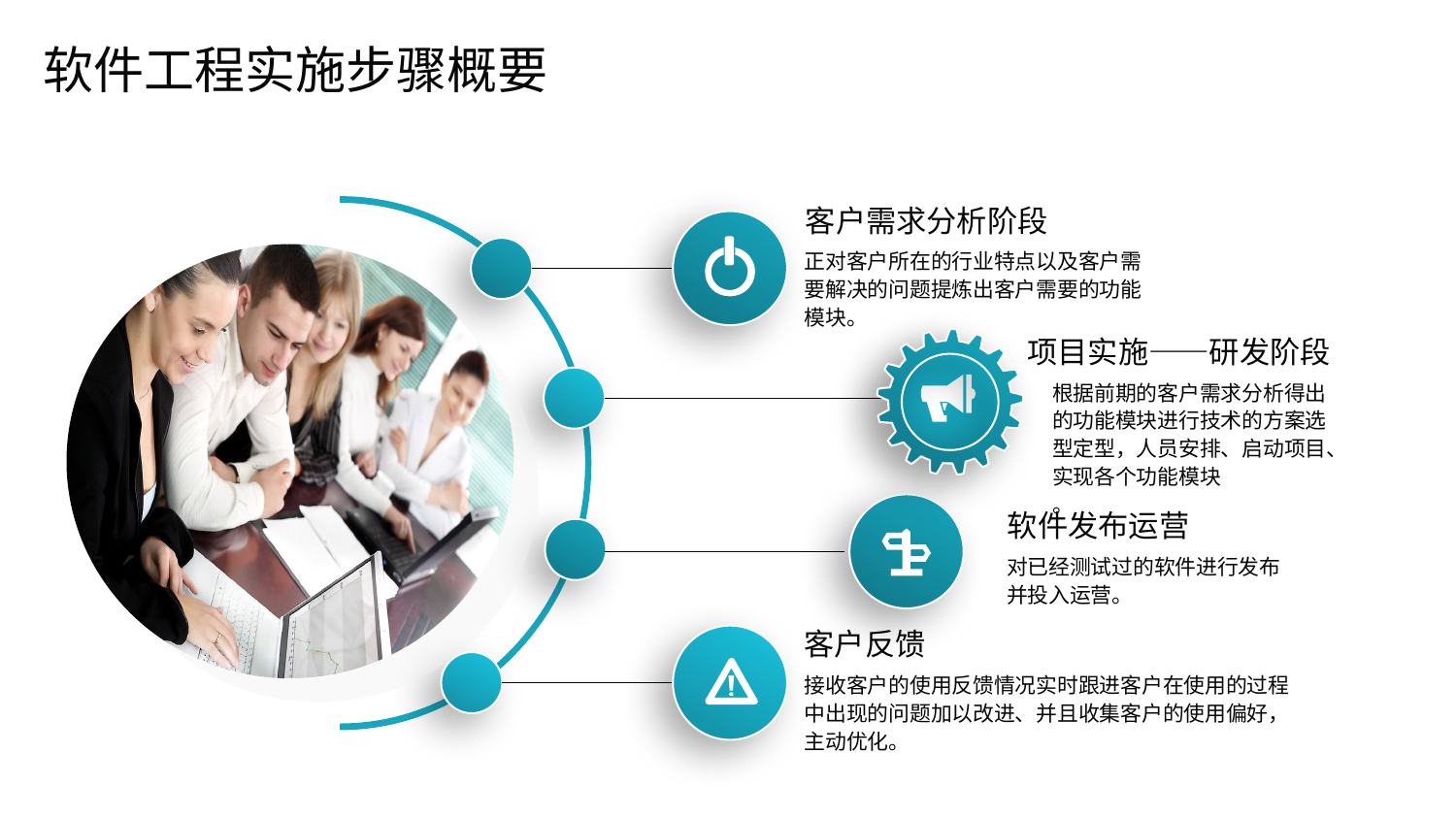

软件工程实施步骤概要
客户需求分析阶段

正对客户所在的行业特点以及客户需要解决的问题提炼出客户需要的功能模块。

项目实施——研发阶段

根据前期的客户需求分析得出的功能模块进行技术的方案选型定型，人员安排、启动项目、实现各个功能模块
。

软件发布运营

对已经测试过的软件进行发布并投入运营。

客户反馈

接收客户的使用反馈情况实时跟进客户在使用的过程中出现的问题加以改进、并且收集客户的使用偏好，主动优化。